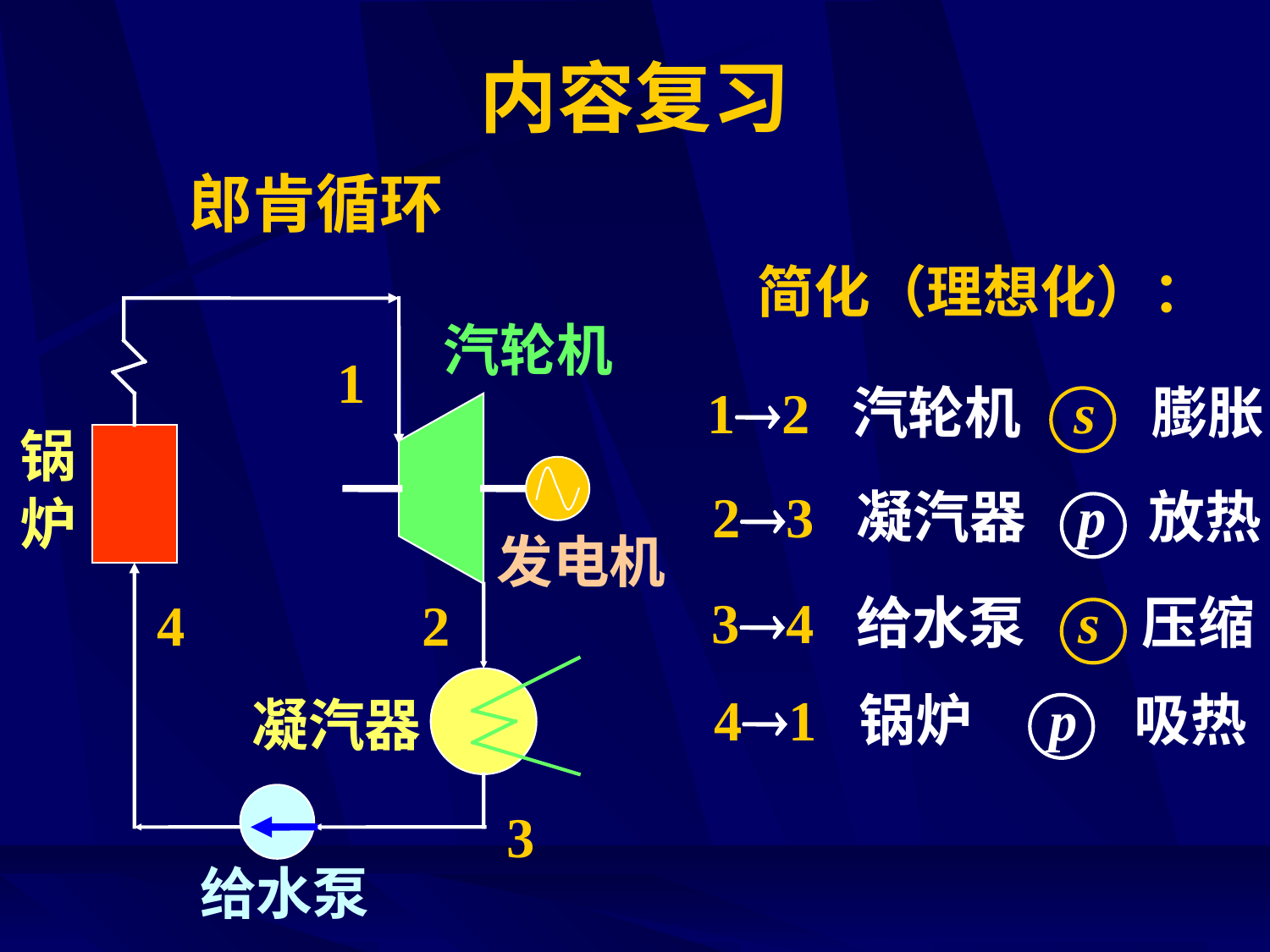

# 内容复习
郎肯循环
简化（理想化）：

汽轮机

1

1→2  汽轮机   s   膨胀

锅
炉

2→3  凝汽器   p  放热

发电机

3→4  给水泵   s  压缩

4
2

4→1  锅炉     p   吸热

凝汽器

3

给水泵